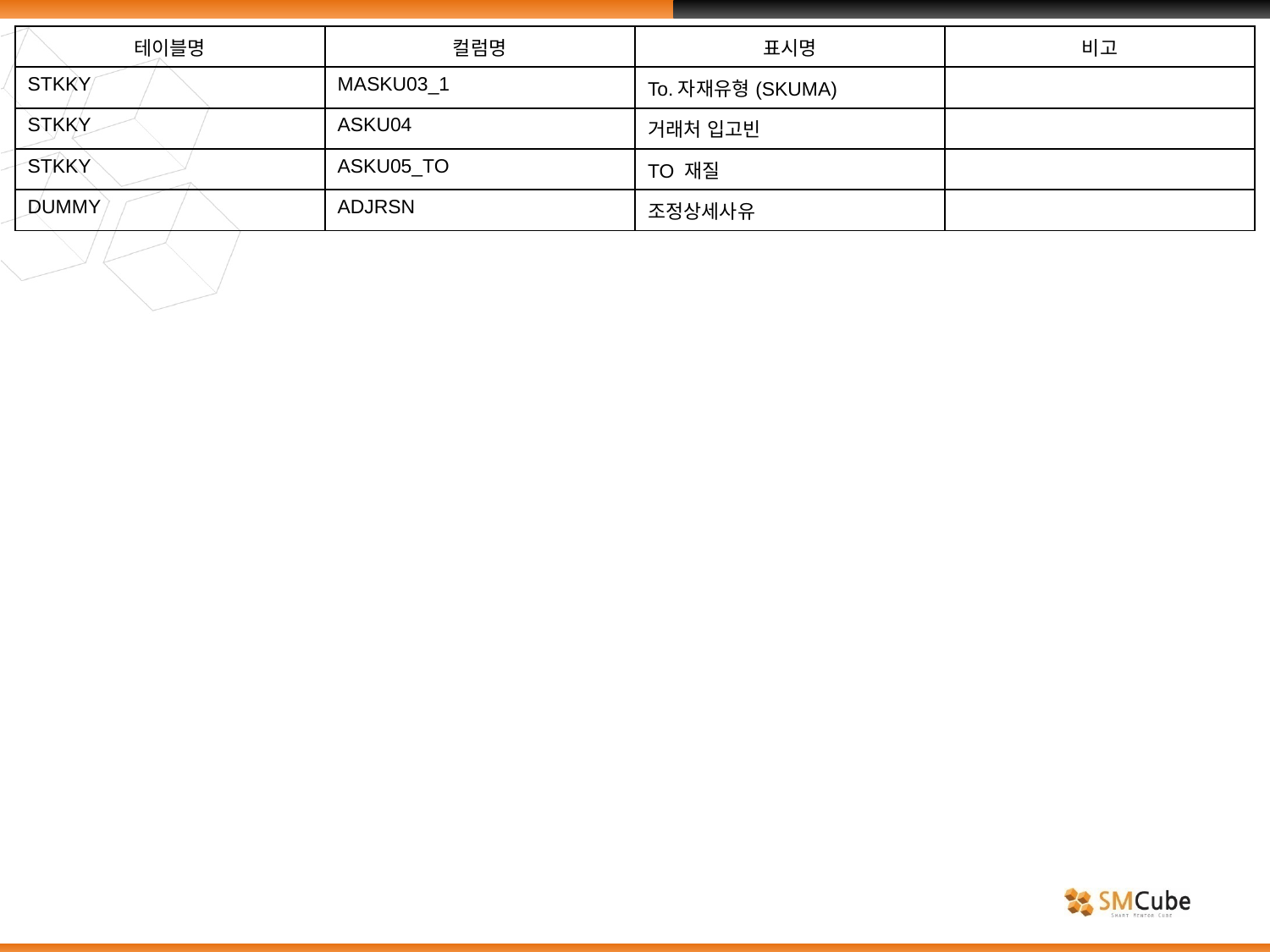

| 테이블명 | 컬럼명 | 표시명 | 비고 |
| --- | --- | --- | --- |
| STKKY | MASKU03\_1 | To.자재유형(SKUMA) |  |
| STKKY | ASKU04 | 거래처 입고빈 |  |
| STKKY | ASKU05\_TO | TO 재질 |  |
| DUMMY | ADJRSN | 조정상세사유 |  |